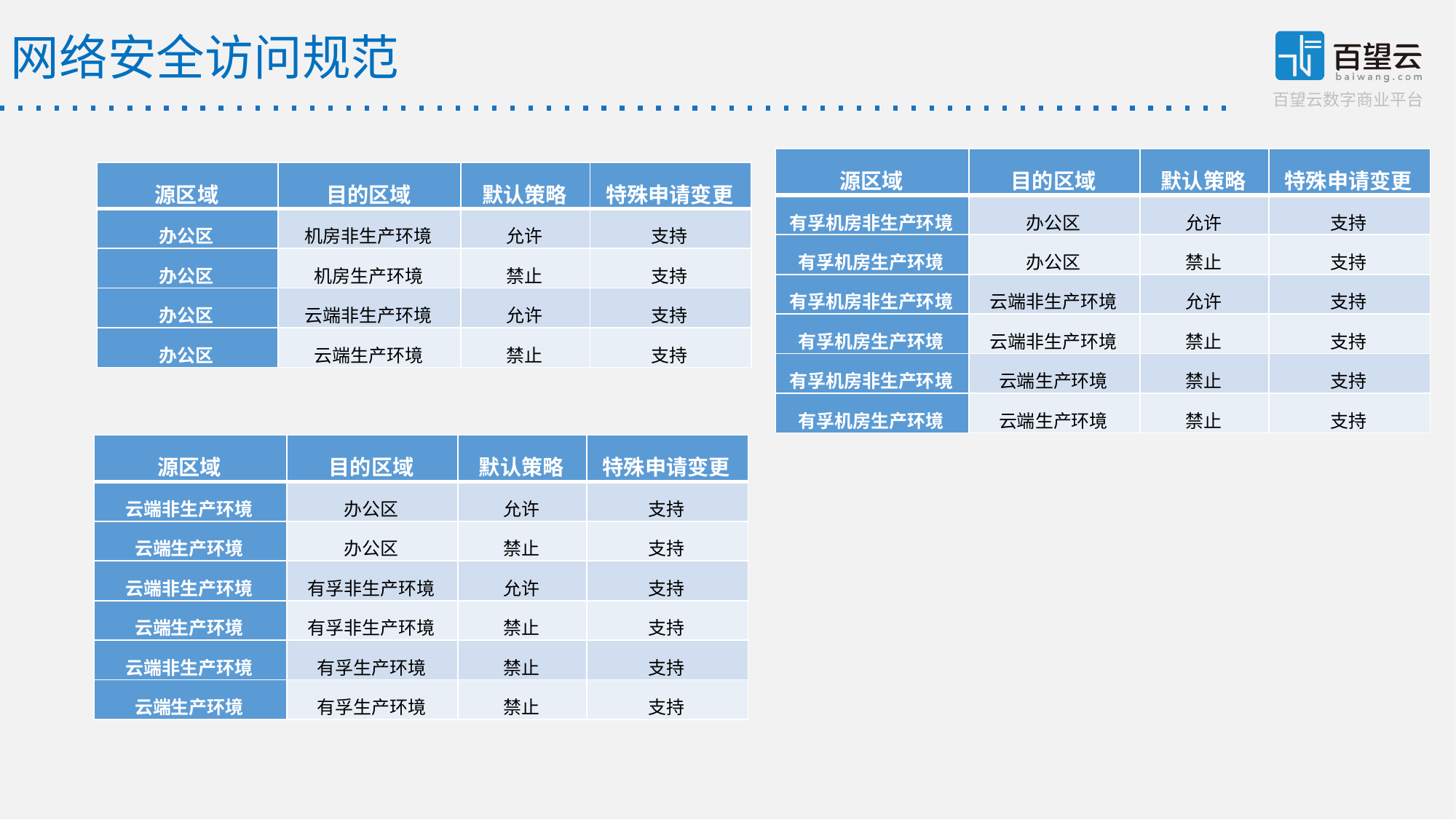

网络安全访问规范
| 源区域 | 目的区域 | 默认策略 | 特殊申请变更 |
| --- | --- | --- | --- |
| 有孚机房非生产环境 | 办公区 | 允许 | 支持 |
| 有孚机房生产环境 | 办公区 | 禁止 | 支持 |
| 有孚机房非生产环境 | 云端非生产环境 | 允许 | 支持 |
| 有孚机房生产环境 | 云端非生产环境 | 禁止 | 支持 |
| 有孚机房非生产环境 | 云端生产环境 | 禁止 | 支持 |
| 有孚机房生产环境 | 云端生产环境 | 禁止 | 支持 |
| 源区域 | 目的区域 | 默认策略 | 特殊申请变更 |
| --- | --- | --- | --- |
| 办公区 | 机房非生产环境 | 允许 | 支持 |
| 办公区 | 机房生产环境 | 禁止 | 支持 |
| 办公区 | 云端非生产环境 | 允许 | 支持 |
| 办公区 | 云端生产环境 | 禁止 | 支持 |
| 源区域 | 目的区域 | 默认策略 | 特殊申请变更 |
| --- | --- | --- | --- |
| 云端非生产环境 | 办公区 | 允许 | 支持 |
| 云端生产环境 | 办公区 | 禁止 | 支持 |
| 云端非生产环境 | 有孚非生产环境 | 允许 | 支持 |
| 云端生产环境 | 有孚非生产环境 | 禁止 | 支持 |
| 云端非生产环境 | 有孚生产环境 | 禁止 | 支持 |
| 云端生产环境 | 有孚生产环境 | 禁止 | 支持 |